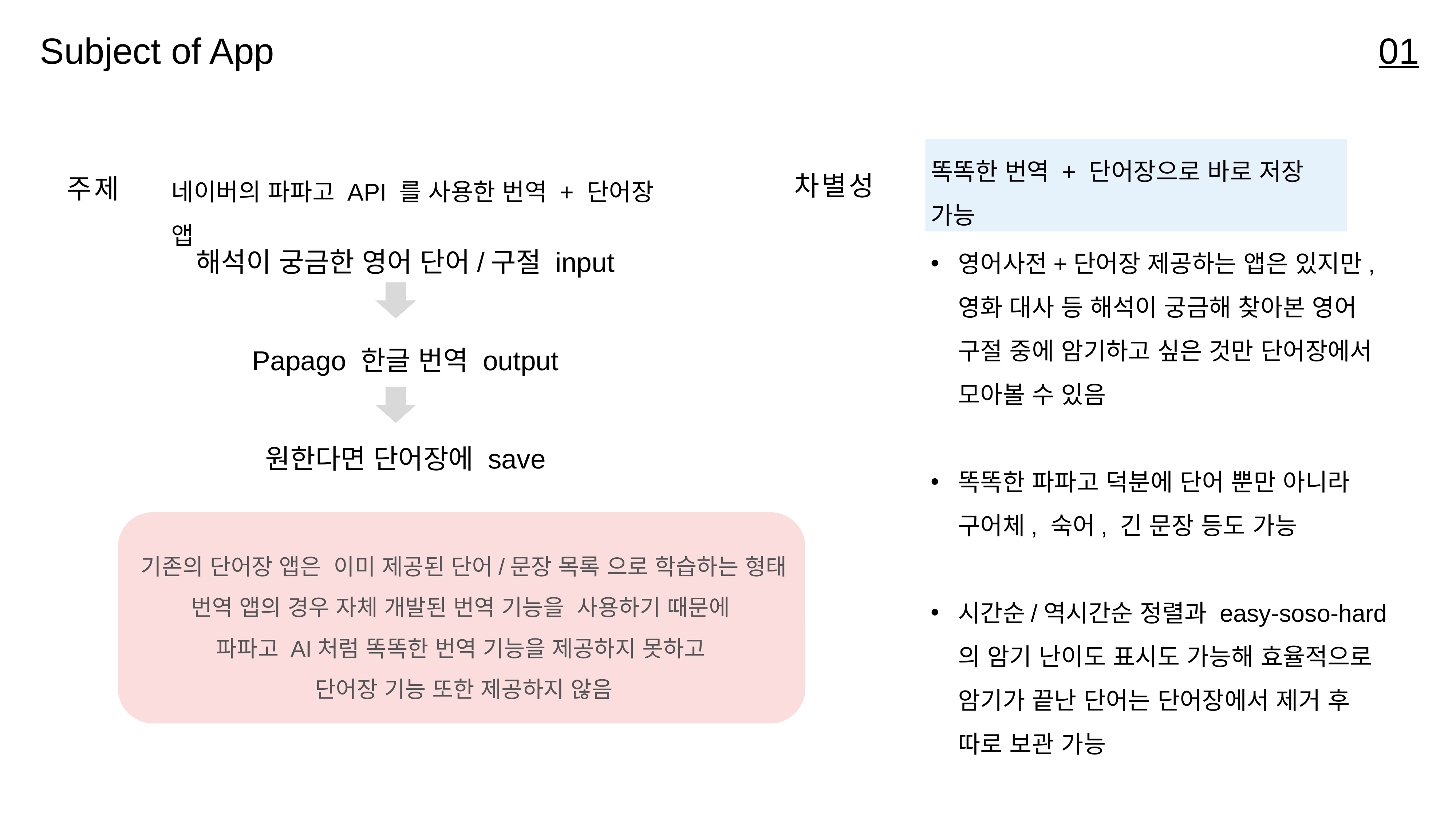

01
Subject of App
네이버의 파파고 API 를 사용한 번역 + 단어장 앱
똑똑한 번역 + 단어장으로 바로 저장 가능
차별성
주제
해석이 궁금한 영어 단어/구절 input

Papago 한글 번역 output

원한다면 단어장에 save

영어사전+단어장 제공하는 앱은 있지만, 영화 대사 등 해석이 궁금해 찾아본 영어 구절 중에 암기하고 싶은 것만 단어장에서 모아볼 수 있음

똑똑한 파파고 덕분에 단어 뿐만 아니라 구어체, 숙어, 긴 문장 등도 가능

시간순/역시간순 정렬과 easy-soso-hard의 암기 난이도 표시도 가능해 효율적으로 암기가 끝난 단어는 단어장에서 제거 후 따로 보관 가능

기존의 단어장 앱은  이미 제공된 단어/문장 목록 으로 학습하는 형태
번역 앱의 경우 자체 개발된 번역 기능을  사용하기 때문에
파파고 AI처럼 똑똑한 번역 기능을 제공하지 못하고
단어장 기능 또한 제공하지 않음